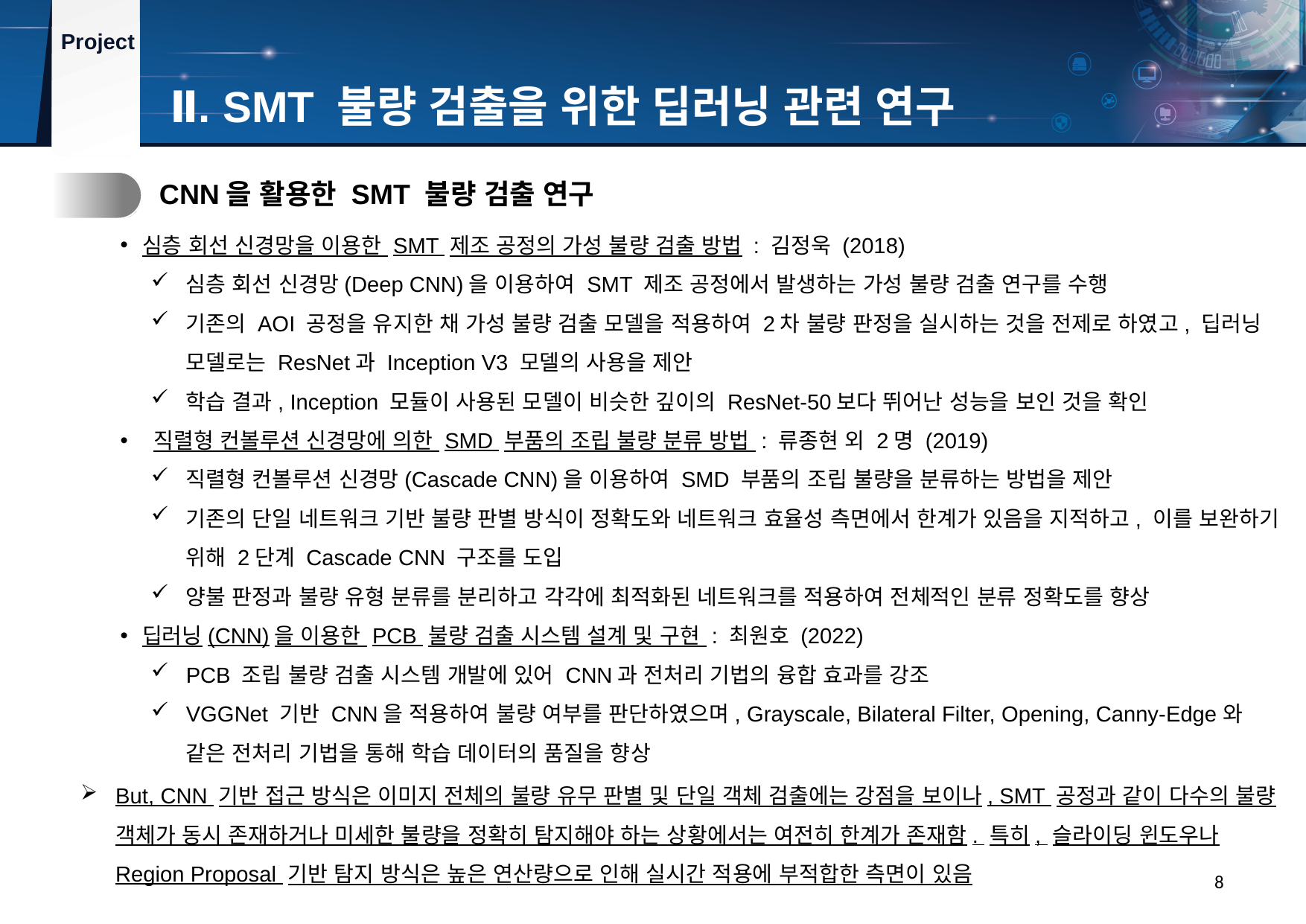

Ⅱ. SMT 불량 검출을 위한 딥러닝 관련 연구

1.
CNN을 활용한 SMT 불량 검출 연구
심층 회선 신경망을 이용한 SMT 제조 공정의 가성 불량 검출 방법 : 김정욱 (2018)
심층 회선 신경망(Deep CNN)을 이용하여 SMT 제조 공정에서 발생하는 가성 불량 검출 연구를 수행
기존의 AOI 공정을 유지한 채 가성 불량 검출 모델을 적용하여 2차 불량 판정을 실시하는 것을 전제로 하였고, 딥러닝 모델로는 ResNet과 Inception V3 모델의 사용을 제안
학습 결과, Inception 모듈이 사용된 모델이 비슷한 깊이의 ResNet-50보다 뛰어난 성능을 보인 것을 확인
 직렬형 컨볼루션 신경망에 의한 SMD 부품의 조립 불량 분류 방법 : 류종현 외 2명 (2019)
직렬형 컨볼루션 신경망(Cascade CNN)을 이용하여 SMD 부품의 조립 불량을 분류하는 방법을 제안
기존의 단일 네트워크 기반 불량 판별 방식이 정확도와 네트워크 효율성 측면에서 한계가 있음을 지적하고, 이를 보완하기 위해 2단계 Cascade CNN 구조를 도입
양불 판정과 불량 유형 분류를 분리하고 각각에 최적화된 네트워크를 적용하여 전체적인 분류 정확도를 향상
딥러닝(CNN)을 이용한 PCB 불량 검출 시스템 설계 및 구현 : 최원호 (2022)
PCB 조립 불량 검출 시스템 개발에 있어 CNN과 전처리 기법의 융합 효과를 강조
VGGNet 기반 CNN을 적용하여 불량 여부를 판단하였으며, Grayscale, Bilateral Filter, Opening, Canny-Edge와 같은 전처리 기법을 통해 학습 데이터의 품질을 향상
But, CNN 기반 접근 방식은 이미지 전체의 불량 유무 판별 및 단일 객체 검출에는 강점을 보이나, SMT 공정과 같이 다수의 불량 객체가 동시 존재하거나 미세한 불량을 정확히 탐지해야 하는 상황에서는 여전히 한계가 존재함. 특히, 슬라이딩 윈도우나 Region Proposal 기반 탐지 방식은 높은 연산량으로 인해 실시간 적용에 부적합한 측면이 있음
8